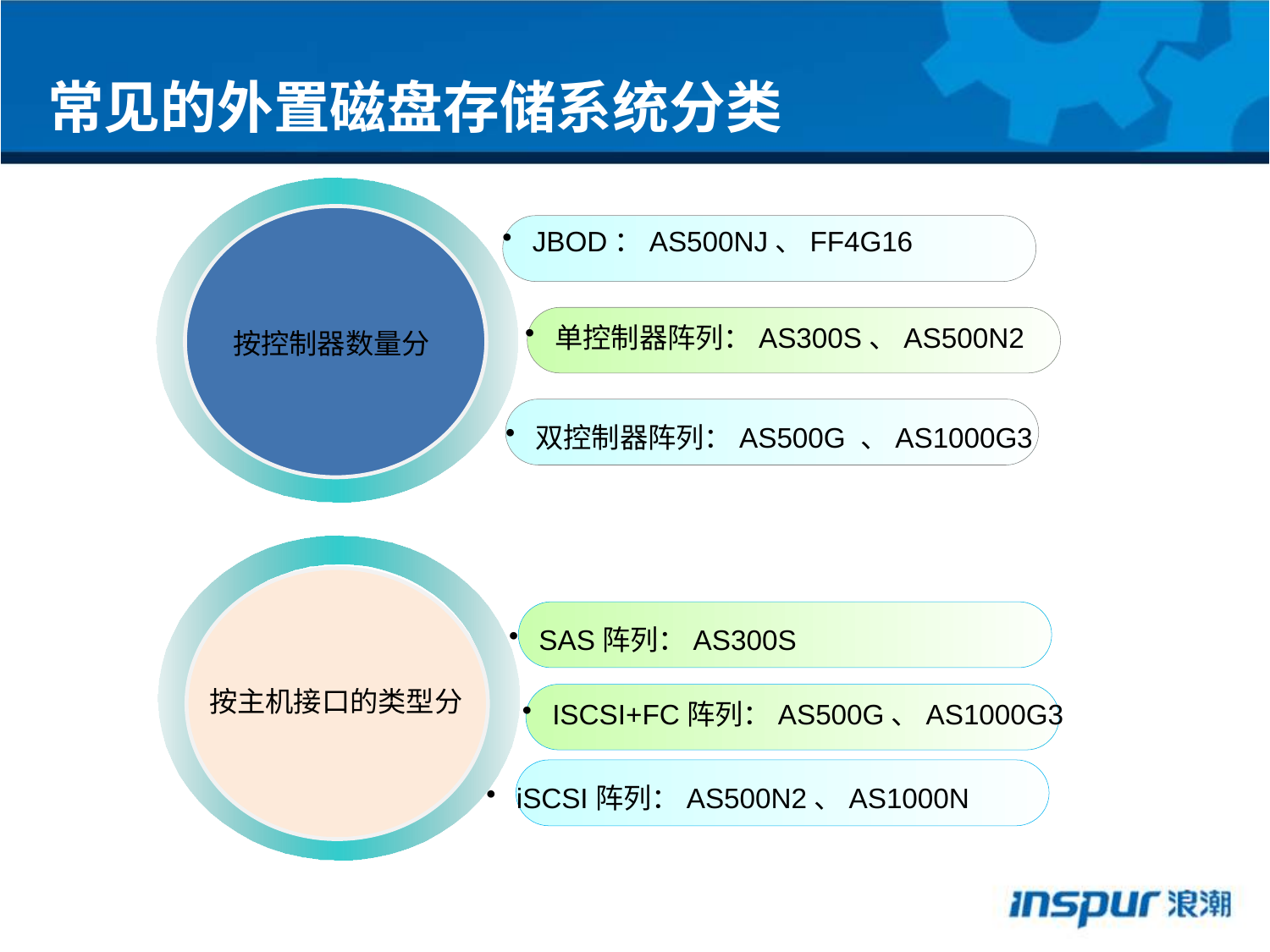

常见的外置磁盘存储系统分类

JBOD：AS500NJ、FF4G16

单控制器阵列：AS300S、AS500N2
按控制器数量分

双控制器阵列：AS500G 、AS1000G3

SAS阵列：AS300S
按主机接口的类型分

ISCSI+FC阵列：AS500G、AS1000G3

iSCSI阵列：AS500N2、AS1000N